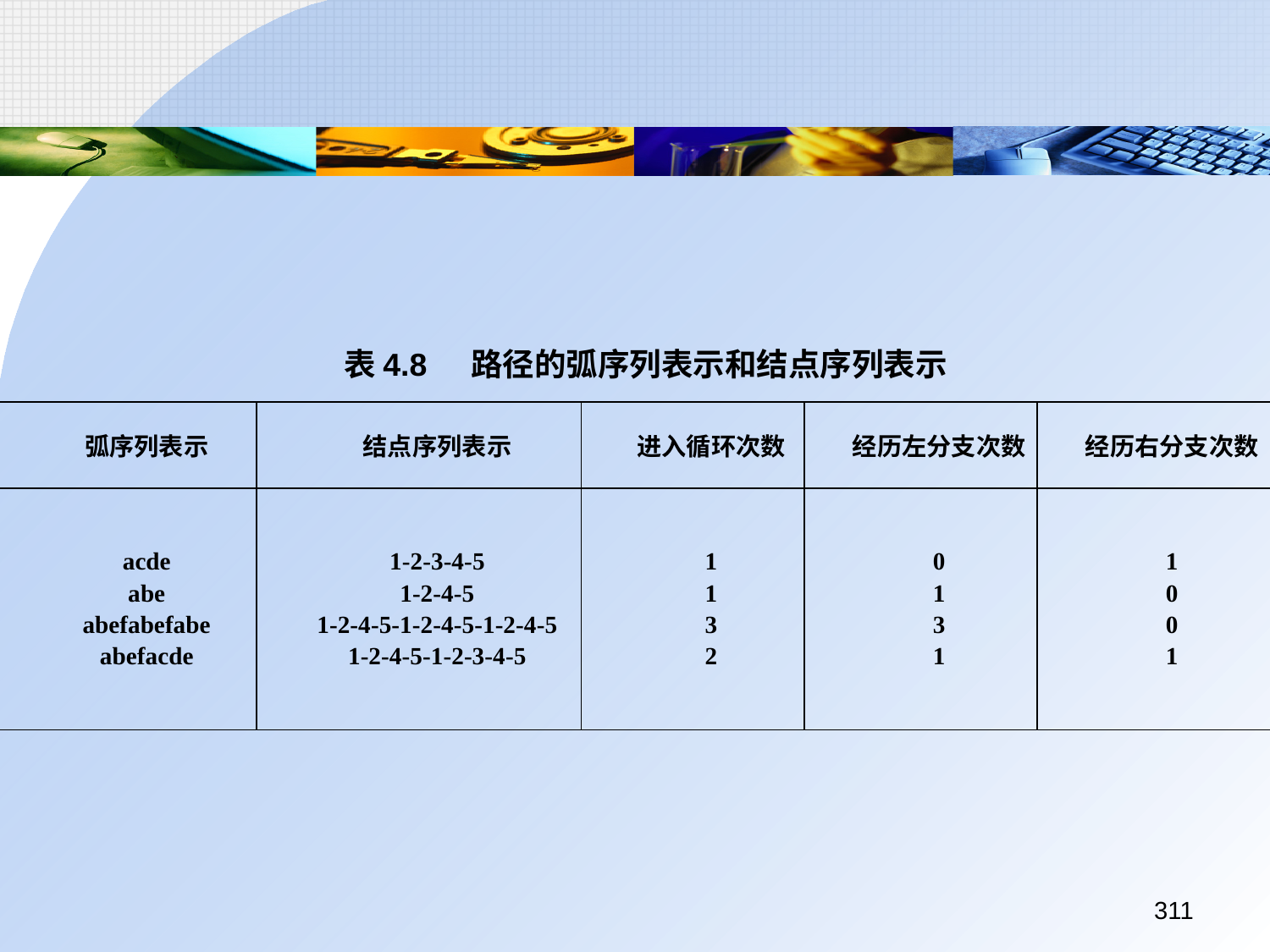

表4.8 	路径的弧序列表示和结点序列表示
| 弧序列表示 | 结点序列表示 | 进入循环次数 | 经历左分支次数 | 经历右分支次数 |
| --- | --- | --- | --- | --- |
| acde abe abefabefabe abefacde | 1-2-3-4-5 1-2-4-5 1-2-4-5-1-2-4-5-1-2-4-5 1-2-4-5-1-2-3-4-5 | 1 1 3 2 | 0 1 3 1 | 1 0 0 1 |
311